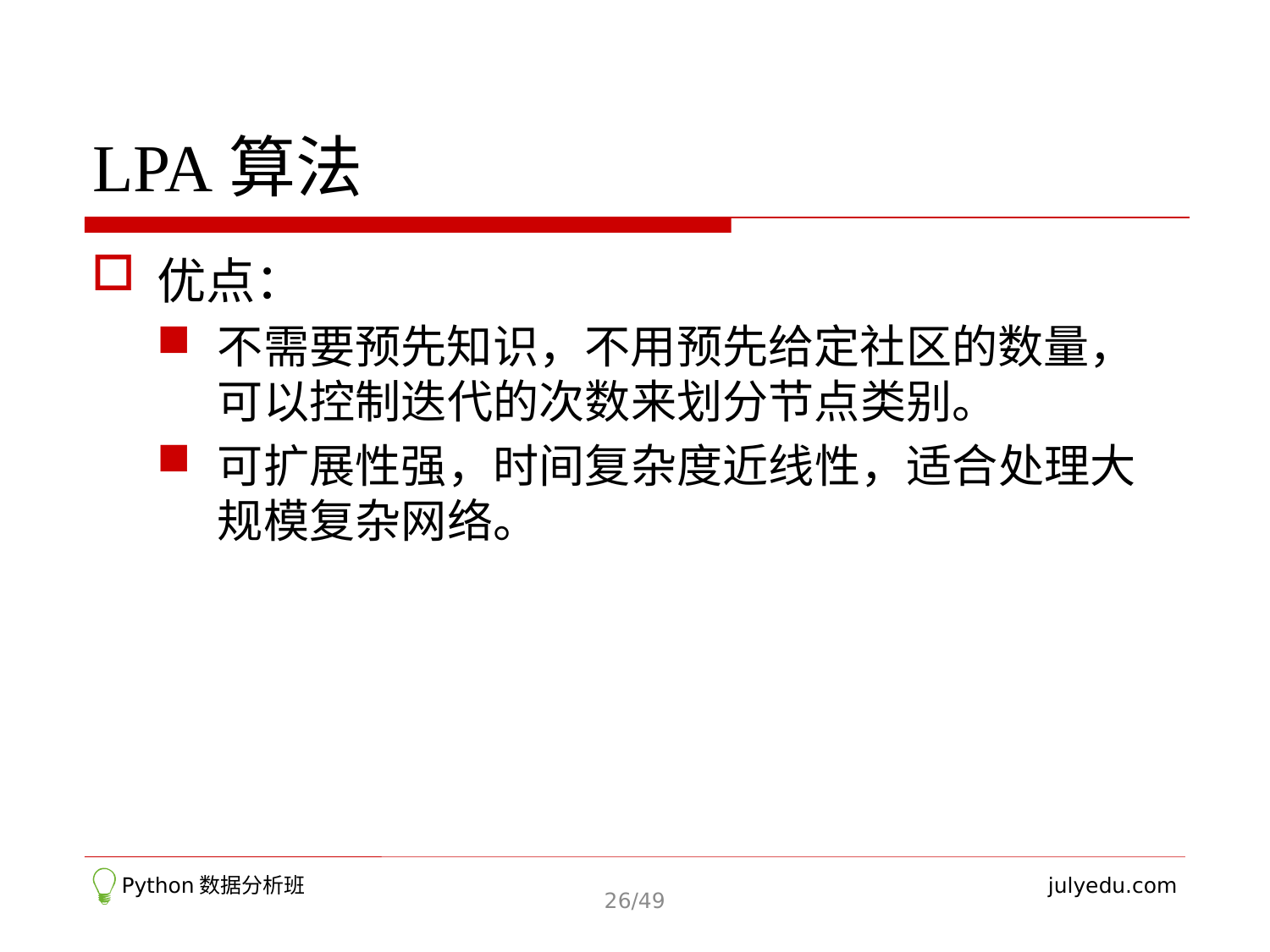

# LPA算法
优点：
不需要预先知识，不用预先给定社区的数量，可以控制迭代的次数来划分节点类别。
可扩展性强，时间复杂度近线性，适合处理大规模复杂网络。
     Python数据分析班
julyedu.com
26/49